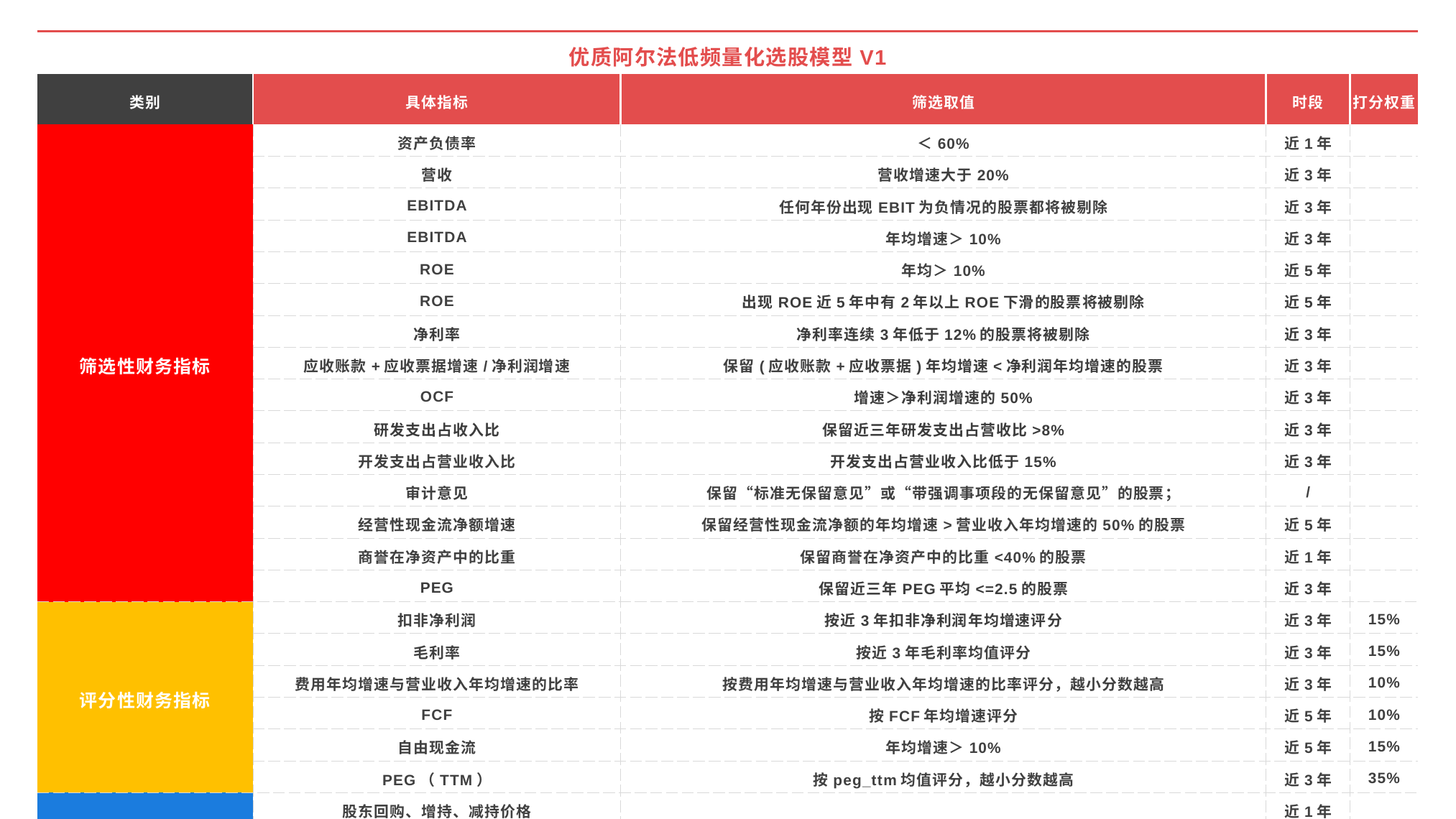

| 优质阿尔法低频量化选股模型V1 |  |  |  |  |
| --- | --- | --- | --- | --- |
| 类别 | 具体指标 | 筛选取值 | 时段 | 打分权重 |
| 筛选性财务指标 | 资产负债率 | ＜60% | 近1年 |  |
|  | 营收 | 营收增速大于20% | 近3年 |  |
|  | EBITDA | 任何年份出现EBIT为负情况的股票都将被剔除 | 近3年 |  |
|  | EBITDA | 年均增速＞10% | 近3年 |  |
|  | ROE | 年均＞10% | 近5年 |  |
|  | ROE | 出现ROE近5年中有2年以上ROE下滑的股票将被剔除 | 近5年 |  |
|  | 净利率 | 净利率连续3年低于12%的股票将被剔除 | 近3年 |  |
|  | 应收账款+应收票据增速/净利润增速 | 保留(应收账款+应收票据)年均增速<净利润年均增速的股票 | 近3年 |  |
|  | OCF | 增速＞净利润增速的50% | 近3年 |  |
|  | 研发支出占收入比 | 保留近三年研发支出占营收比>8% | 近3年 |  |
|  | 开发支出占营业收入比 | 开发支出占营业收入比低于15% | 近3年 |  |
|  | 审计意见 | 保留“标准无保留意见”或“带强调事项段的无保留意见”的股票； | / |  |
|  | 经营性现金流净额增速 | 保留经营性现金流净额的年均增速>营业收入年均增速的50%的股票 | 近5年 |  |
|  | 商誉在净资产中的比重 | 保留商誉在净资产中的比重<40%的股票 | 近1年 |  |
|  | PEG | 保留近三年PEG平均<=2.5的股票 | 近3年 |  |
| 评分性财务指标 | 扣非净利润 | 按近3年扣非净利润年均增速评分 | 近3年 | 15% |
|  | 毛利率 | 按近3年毛利率均值评分 | 近3年 | 15% |
|  | 费用年均增速与营业收入年均增速的比率 | 按费用年均增速与营业收入年均增速的比率评分，越小分数越高 | 近3年 | 10% |
|  | FCF | 按FCF年均增速评分 | 近5年 | 10% |
|  | 自由现金流 | 年均增速＞10% | 近5年 | 15% |
|  | PEG（TTM） | 按peg\_ttm均值评分，越小分数越高 | 近3年 | 35% |
| 标识性财务指标 | 股东回购、增持、减持价格 |  | 近1年 |  |
|  | 研发支出费用化率 | >50% | 近1年 |  |
|  | 研发支出占净利润比例 |  | 近1年 |  |